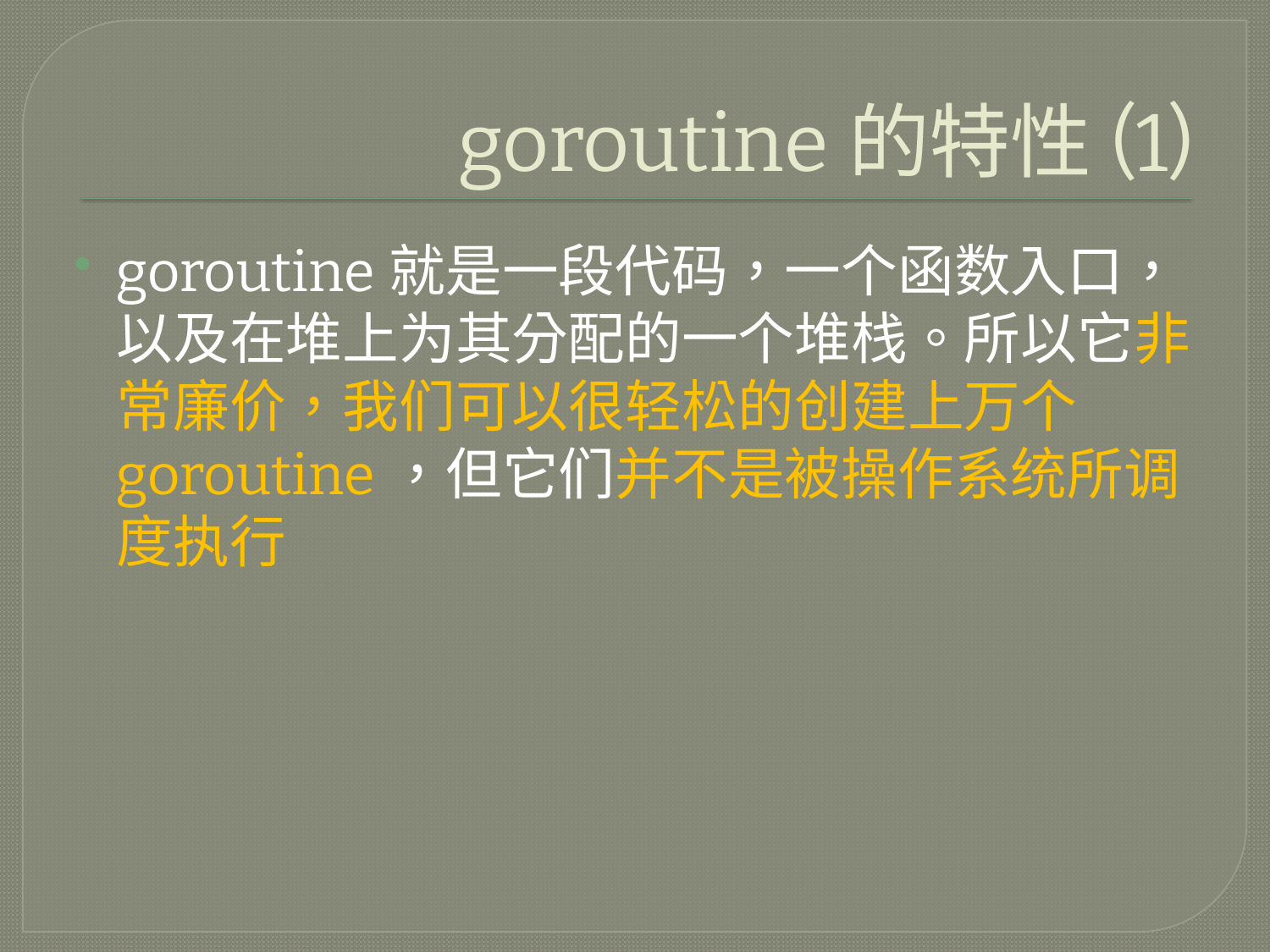

# goroutine的特性(1)
goroutine就是一段代码，一个函数入口，以及在堆上为其分配的一个堆栈。所以它非常廉价，我们可以很轻松的创建上万个goroutine，但它们并不是被操作系统所调度执行